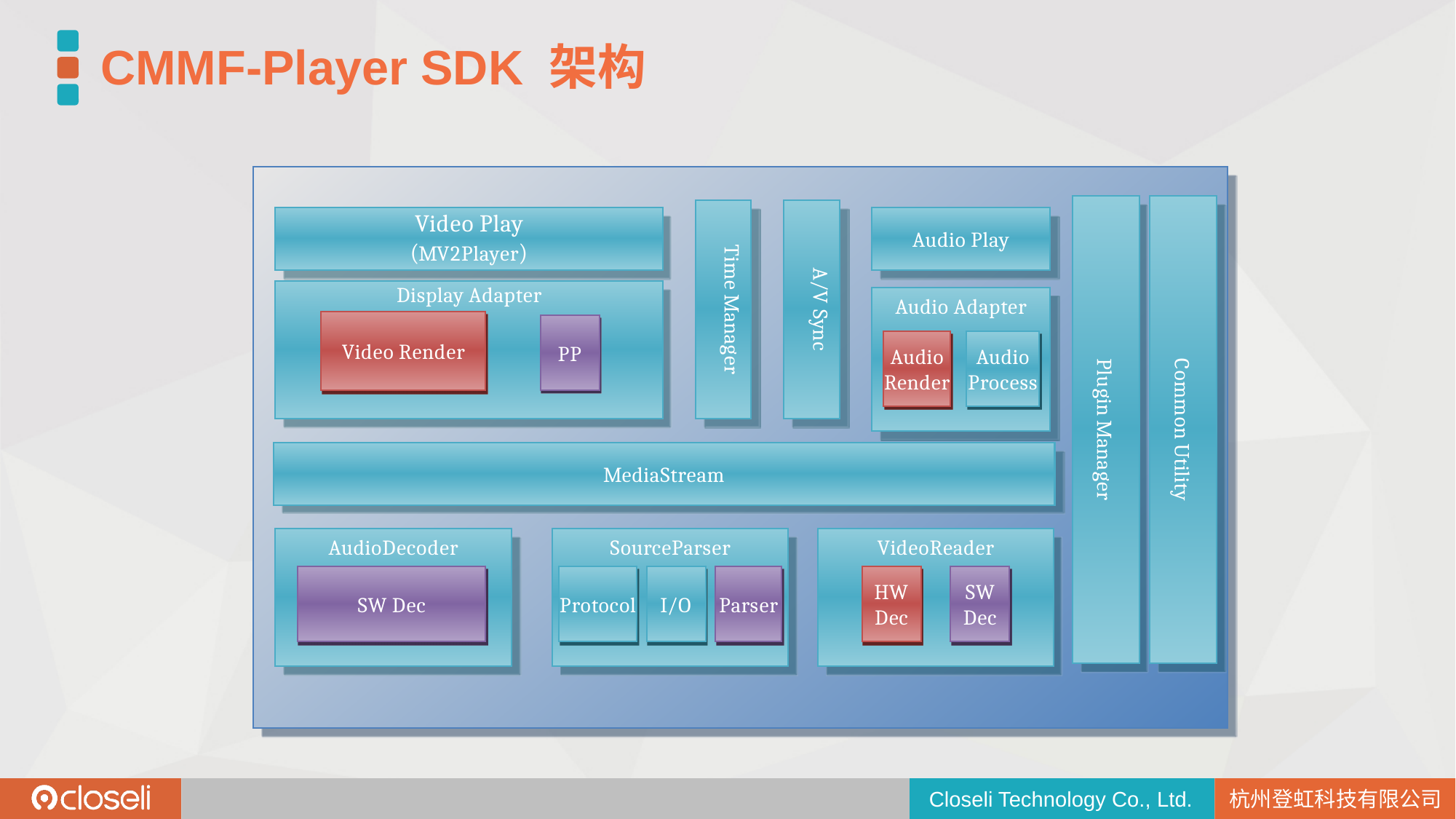

CMMF-Player SDK 架构

Plugin Manager
Common Utility
Time Manager
A/V Sync
Video Play
(MV2Player)
Audio Play
Display Adapter

Audio Adapter

Video Render
PP
Audio
Render
Audio Process
MediaStream
AudioDecoder

SourceParser

VideoReader

SW Dec
Protocol
I/O
Parser
HW Dec
SW Dec